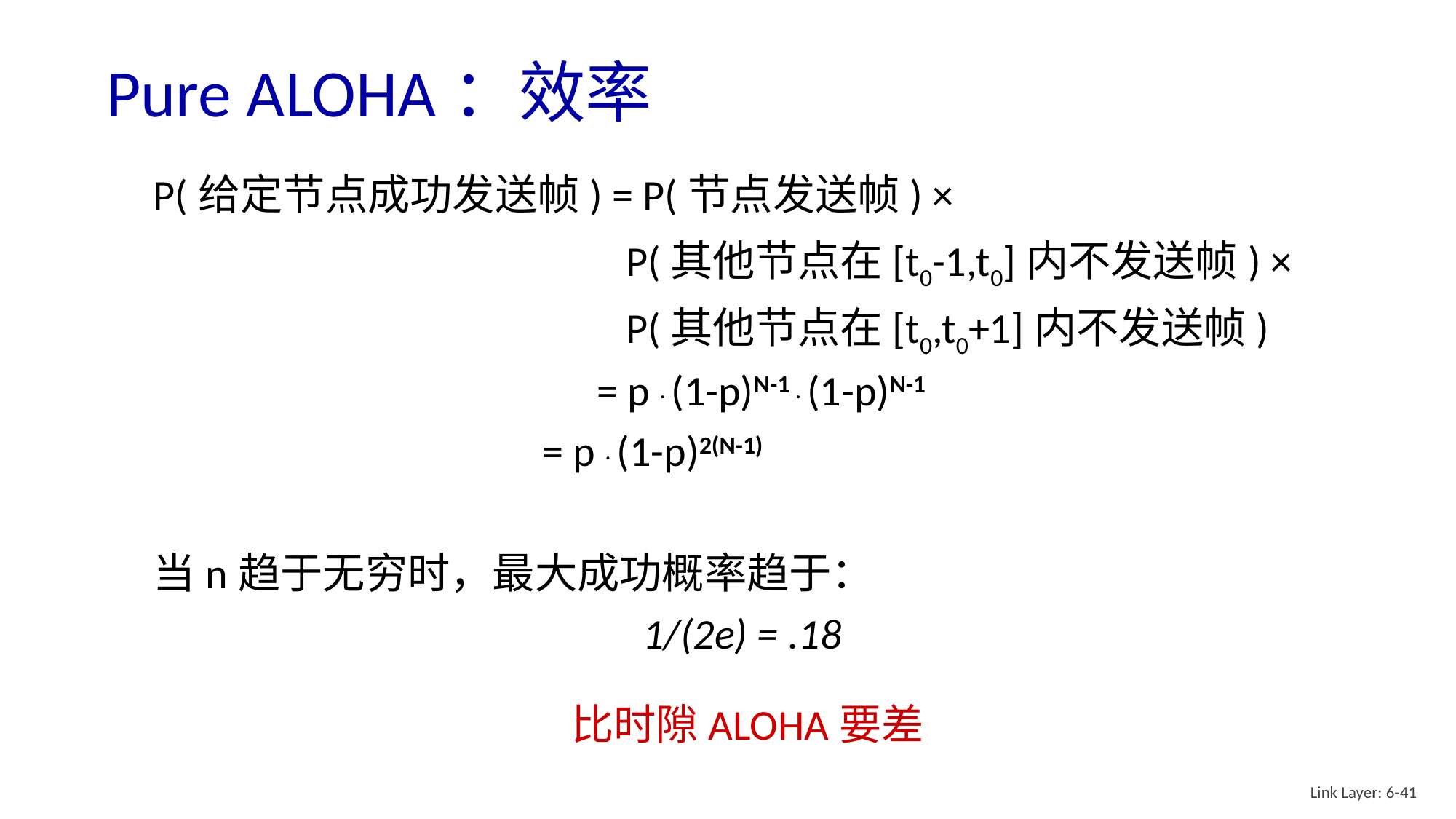

# Pure ALOHA：效率
P(给定节点成功发送帧) = P(节点发送帧) ×
                                                 P(其他节点在[t0-1,t0]内不发送帧) ×
                                                 P(其他节点在[t0,t0+1]内不发送帧)
                                              = p . (1-p)N-1 . (1-p)N-1
                                                                     = p . (1-p)2(N-1)

当n趋于无穷时，最大成功概率趋于：
 1/(2e) = .18

比时隙ALOHA要差
Link Layer: 6-41